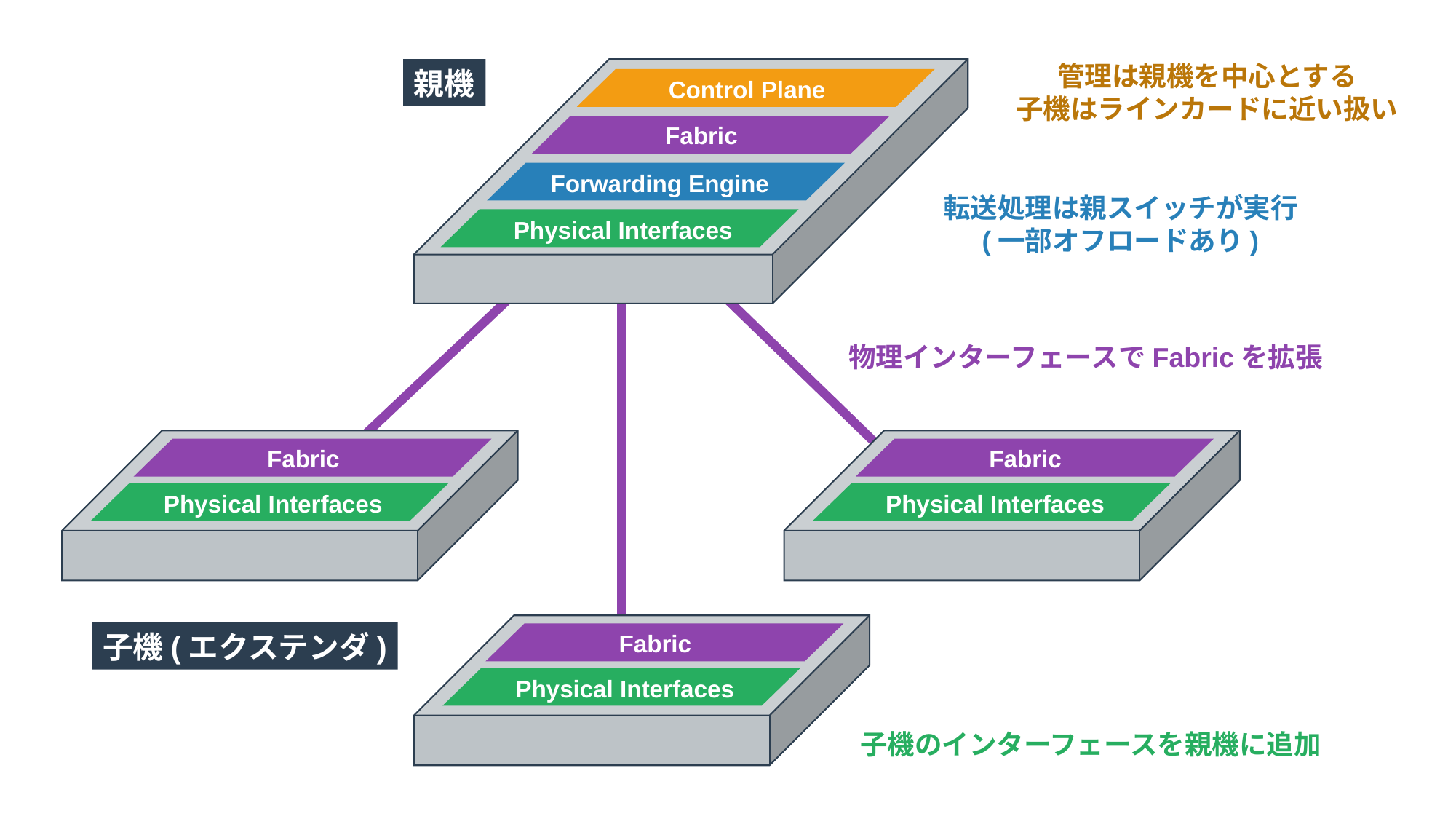

管理は親機を中心とする
子機はラインカードに近い扱い

親機

Control Plane
Fabric

Forwarding Engine
転送処理は親スイッチが実行
(一部オフロードあり)

Physical Interfaces
物理インターフェースでFabricを拡張

Fabric
Fabric

Physical Interfaces
Physical Interfaces

子機(エクステンダ)
Fabric

Physical Interfaces
子機のインターフェースを親機に追加